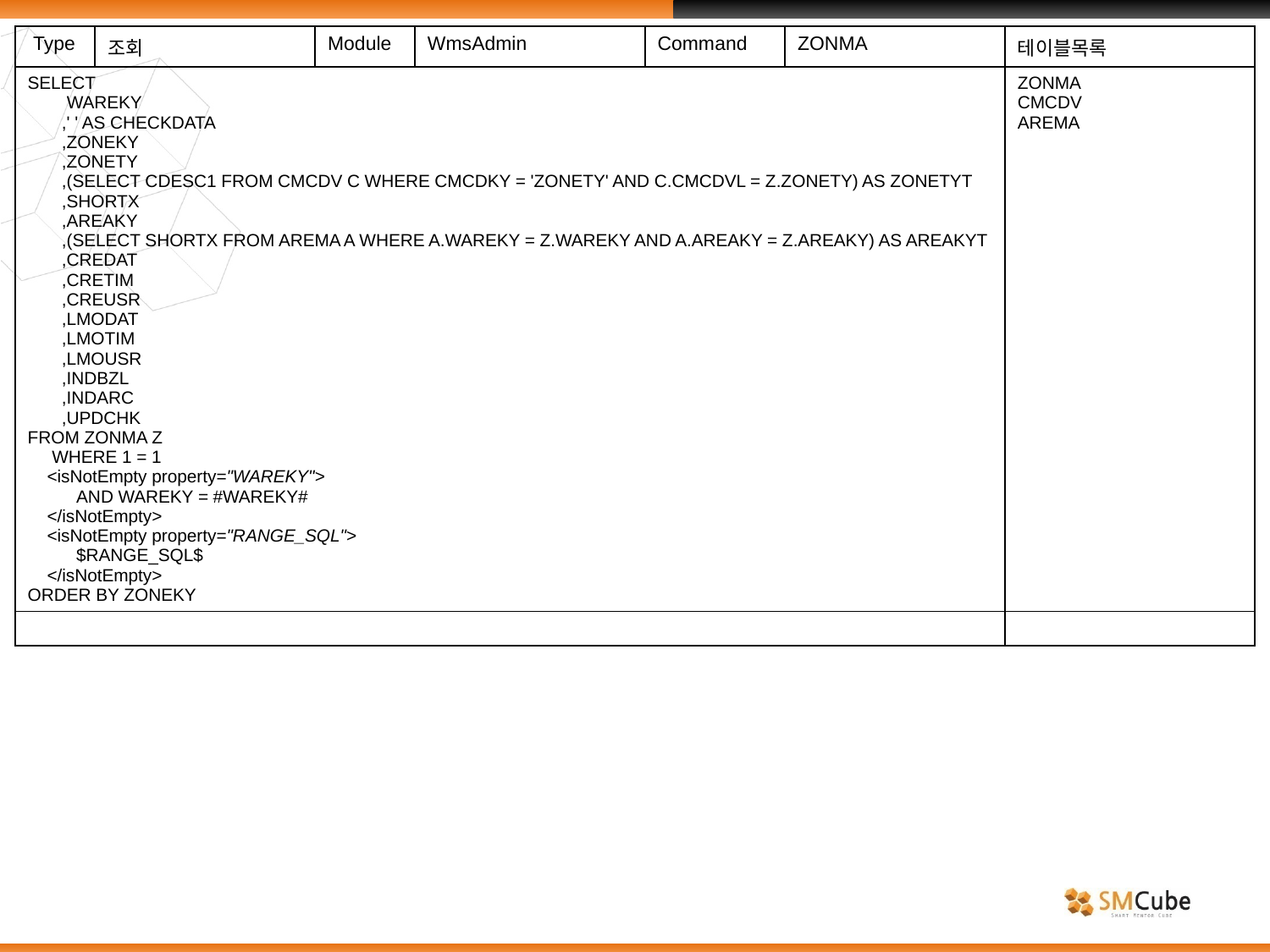

| Type | 조회 | Module | WmsAdmin | Command | ZONMA | 테이블목록 |
| --- | --- | --- | --- | --- | --- | --- |
| SELECT WAREKY ,' ' AS CHECKDATA ,ZONEKY ,ZONETY ,(SELECT CDESC1 FROM CMCDV C WHERE CMCDKY = 'ZONETY' AND C.CMCDVL = Z.ZONETY) AS ZONETYT ,SHORTX ,AREAKY ,(SELECT SHORTX FROM AREMA A WHERE A.WAREKY = Z.WAREKY AND A.AREAKY = Z.AREAKY) AS AREAKYT ,CREDAT ,CRETIM ,CREUSR ,LMODAT ,LMOTIM ,LMOUSR ,INDBZL ,INDARC ,UPDCHK FROM ZONMA Z WHERE 1 = 1 <isNotEmpty property="WAREKY"> AND WAREKY = #WAREKY# </isNotEmpty> <isNotEmpty property="RANGE\_SQL"> $RANGE\_SQL$ </isNotEmpty> ORDER BY ZONEKY |  |  |  |  |  | ZONMA CMCDV AREMA |
|  |  |  |  |  |  |  |